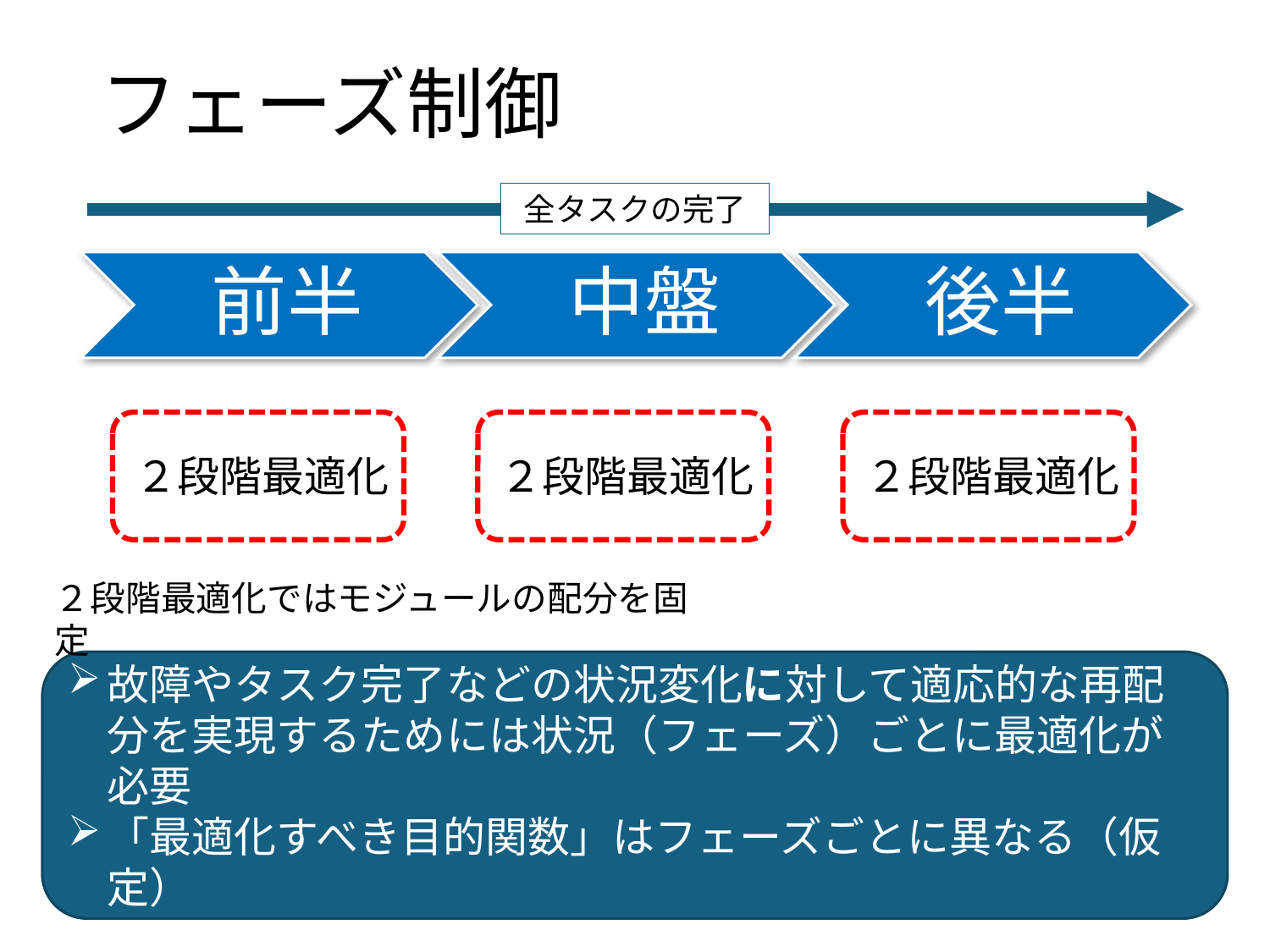

フェーズ制御
全タスクの完了
前半
中盤
後半

２段階最適化
２段階最適化
２段階最適化
２段階最適化ではモジュールの配分を固定
故障やタスク完了などの状況変化に対して適応的な再配分を実現するためには状況（フェーズ）ごとに最適化が必要
「最適化すべき目的関数」はフェーズごとに異なる（仮定）